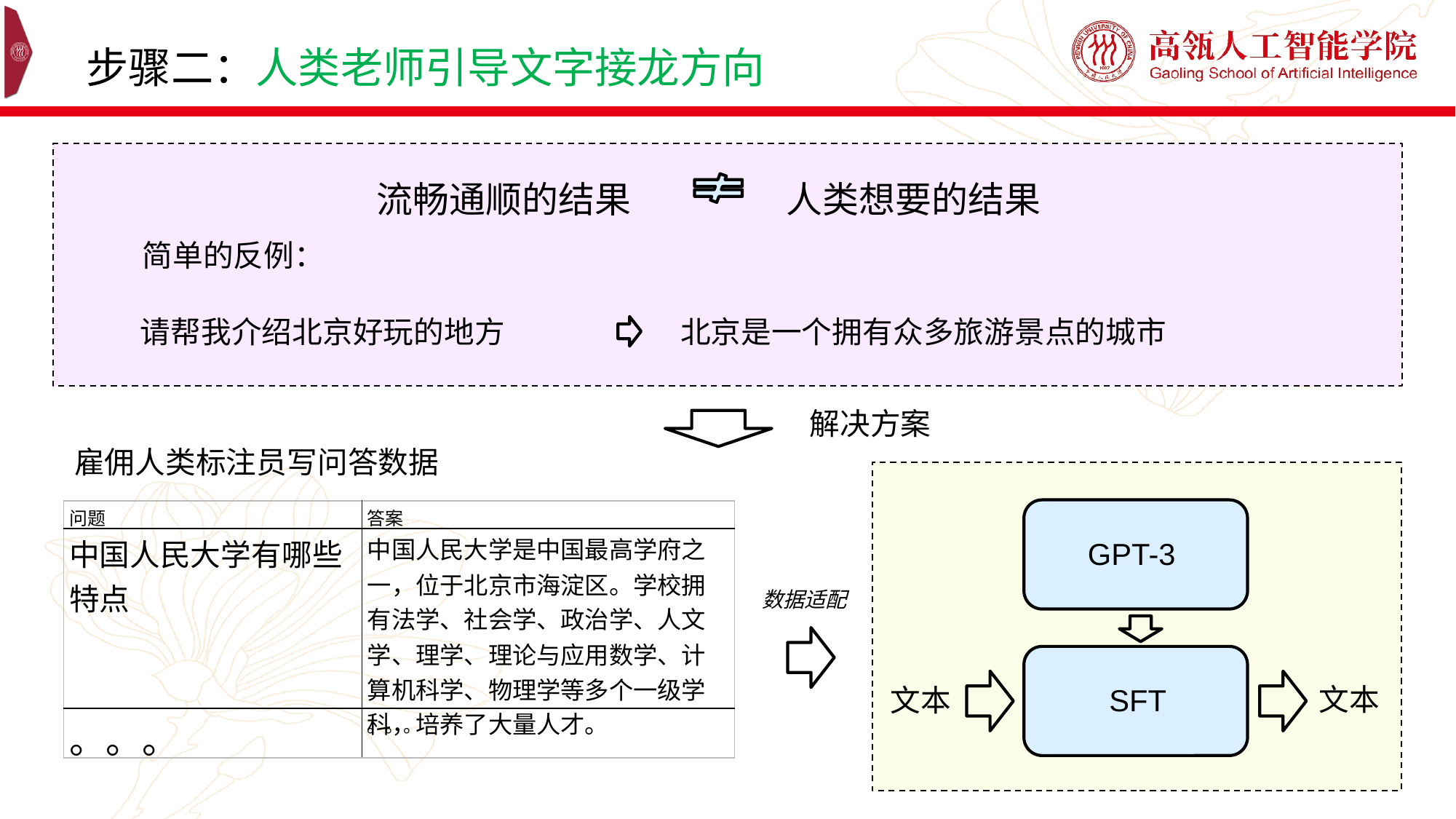

步骤二：人类老师引导文字接龙方向

流畅通顺的结果
人类想要的结果

简单的反例：
请帮我介绍北京好玩的地方
北京是一个拥有众多旅游景点的城市

解决方案

雇佣人类标注员写问答数据

| 问题 | 答案 |
| --- | --- |
| 中国人民大学有哪些特点 | 中国人民大学是中国最高学府之一，位于北京市海淀区。学校拥有法学、社会学、政治学、人文学、理学、理论与应用数学、计算机科学、物理学等多个一级学科，培养了大量人才。 |
| 。。。 | 。。。 |
GPT-3
数据适配

文本
文本
SFT